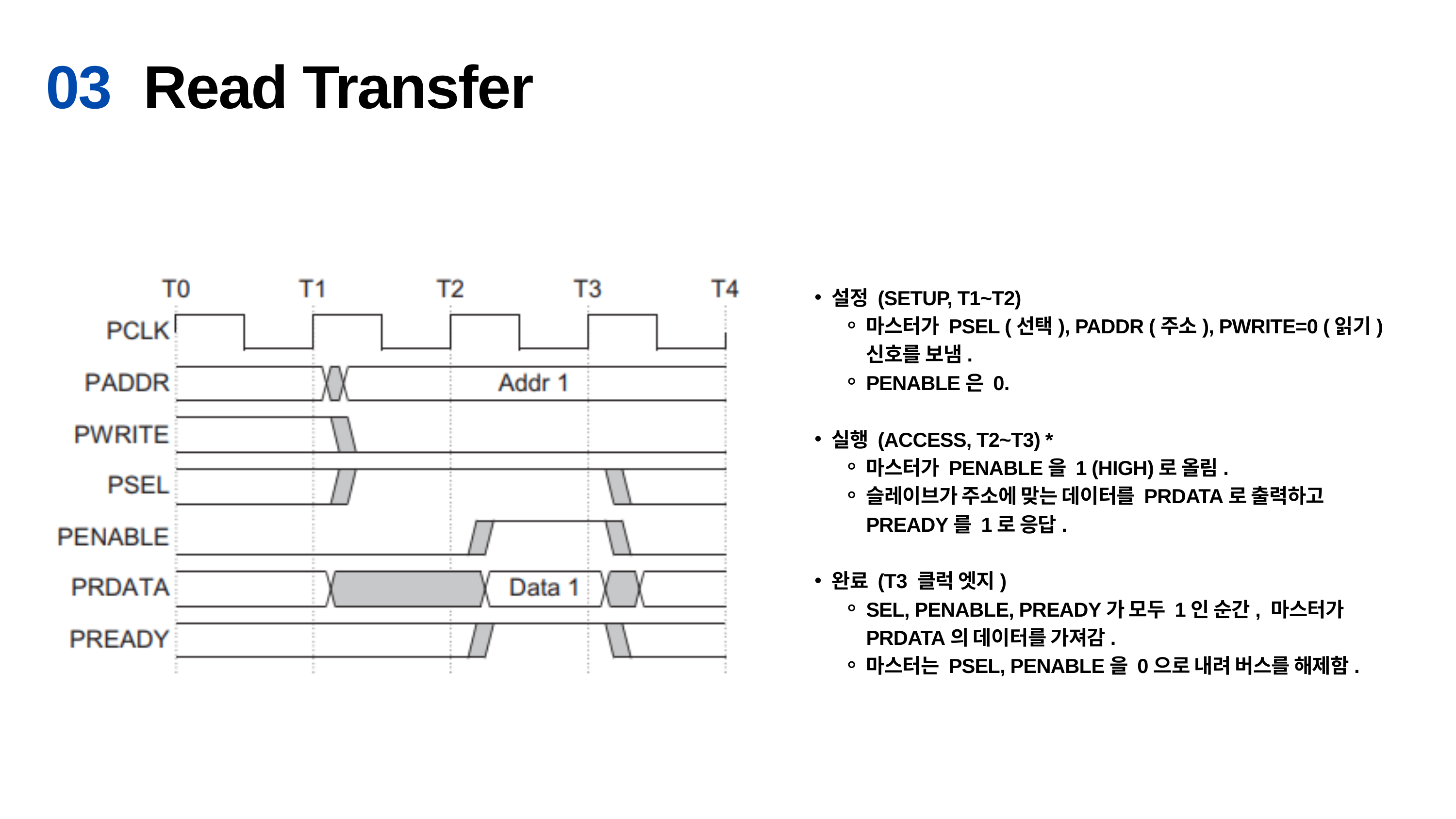

03  Read Transfer

설정 (SETUP, T1~T2)
마스터가 PSEL (선택), PADDR (주소), PWRITE=0 (읽기) 신호를 보냄.
PENABLE은 0.

실행 (ACCESS, T2~T3) *
마스터가 PENABLE을 1 (HIGH)로 올림.
슬레이브가 주소에 맞는 데이터를 PRDATA로 출력하고 PREADY를 1로 응답.

완료 (T3 클럭 엣지)
SEL, PENABLE, PREADY가 모두 1인 순간, 마스터가 PRDATA의 데이터를 가져감.
마스터는 PSEL, PENABLE을 0으로 내려 버스를 해제함.